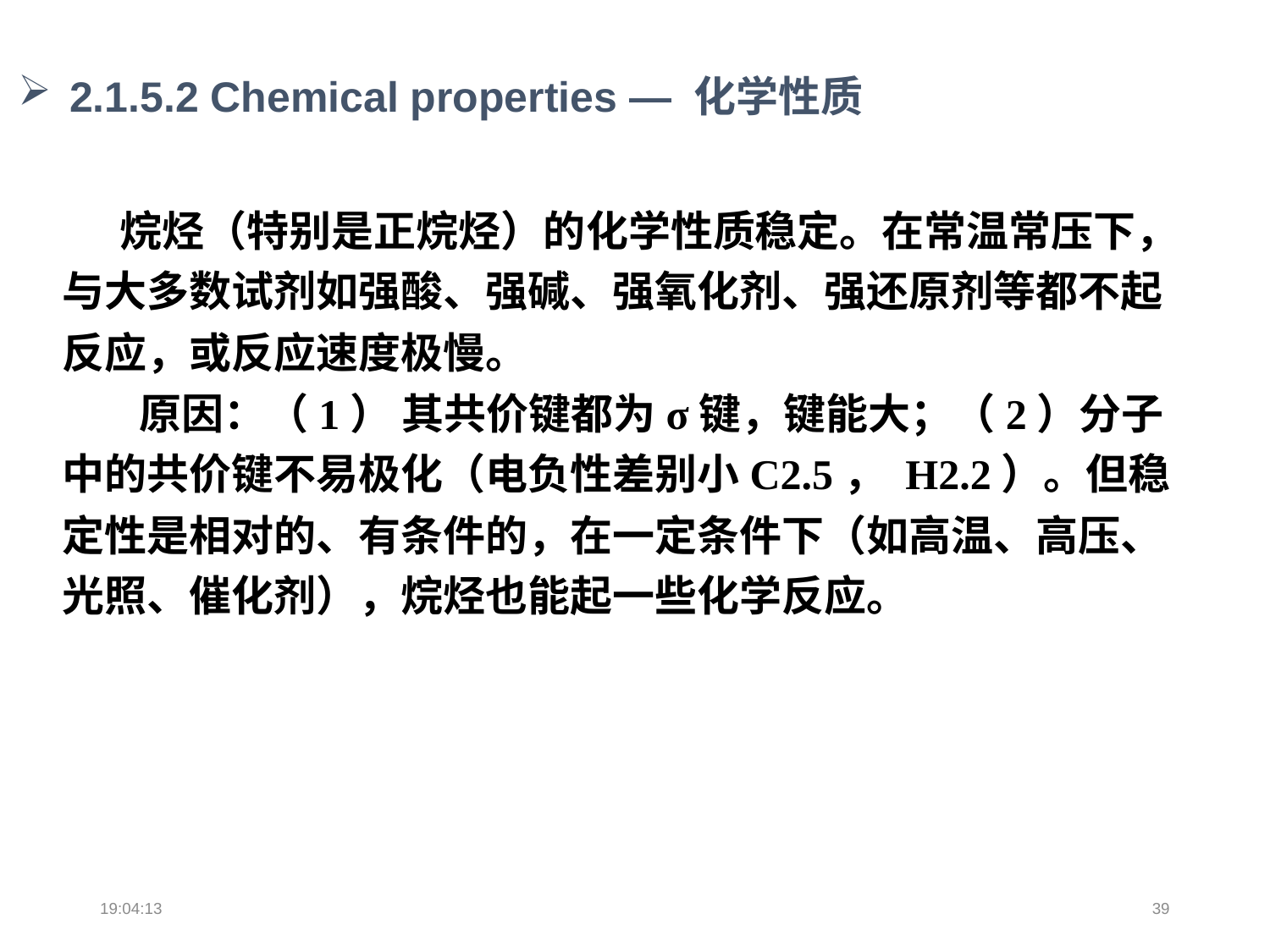

2.1.5.2 Chemical properties — 化学性质
     烷烃（特别是正烷烃）的化学性质稳定。在常温常压下，与大多数试剂如强酸、强碱、强氧化剂、强还原剂等都不起反应，或反应速度极慢。
       原因：（1） 其共价键都为σ键，键能大；（2）分子中的共价键不易极化（电负性差别小C2.5， H2.2）。但稳定性是相对的、有条件的，在一定条件下（如高温、高压、光照、催化剂），烷烃也能起一些化学反应。

19:04:13
39